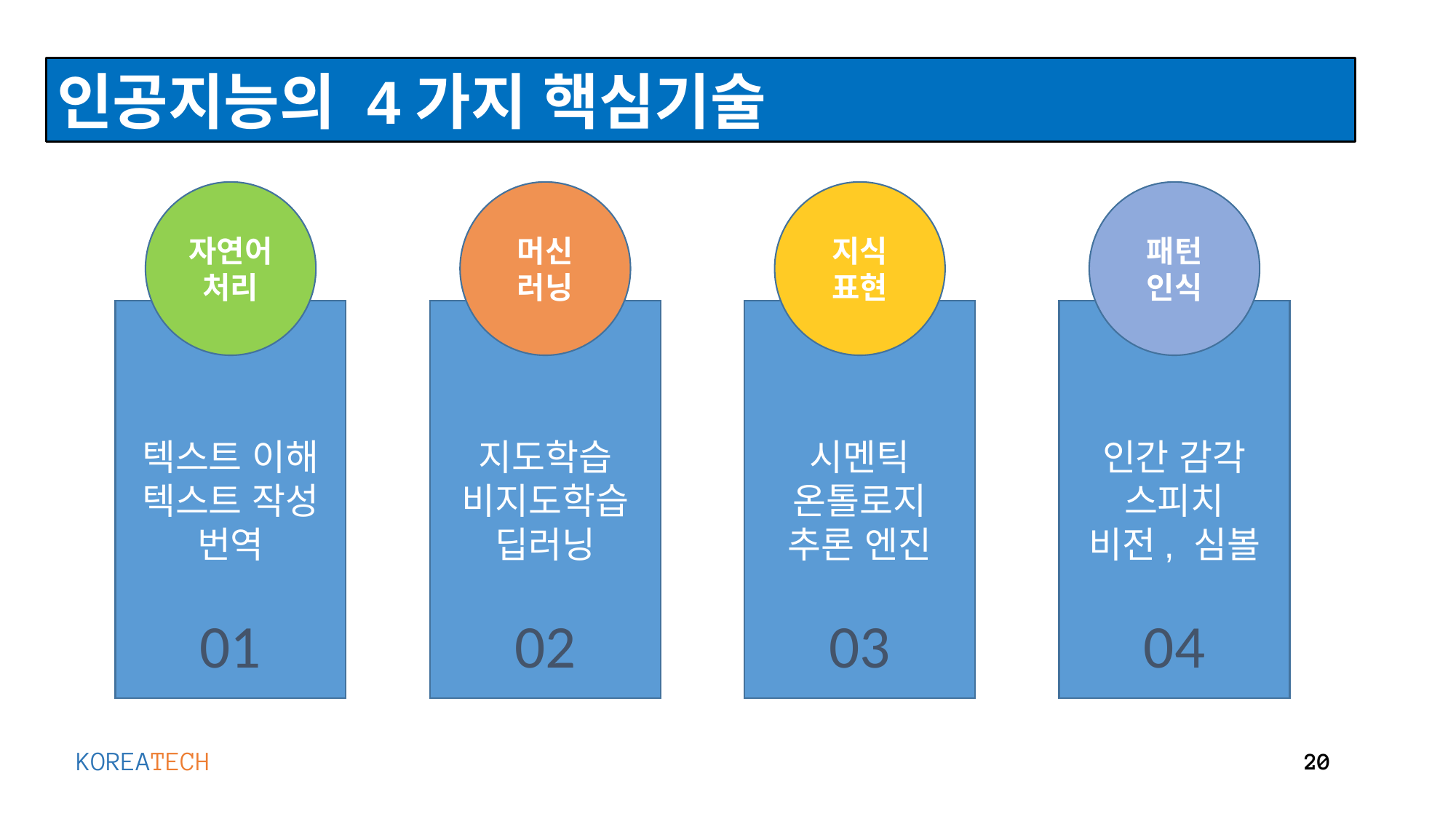

인공지능의 4가지 핵심기술
자연어
처리
텍스트 이해
텍스트 작성
번역
01
머신
러닝
지도학습
비지도학습
딥러닝
02
지식
표현
시멘틱
온톨로지
추론 엔진
03
패턴
인식
인간 감각
스피치
비전, 심볼
04
KOREATECH
20